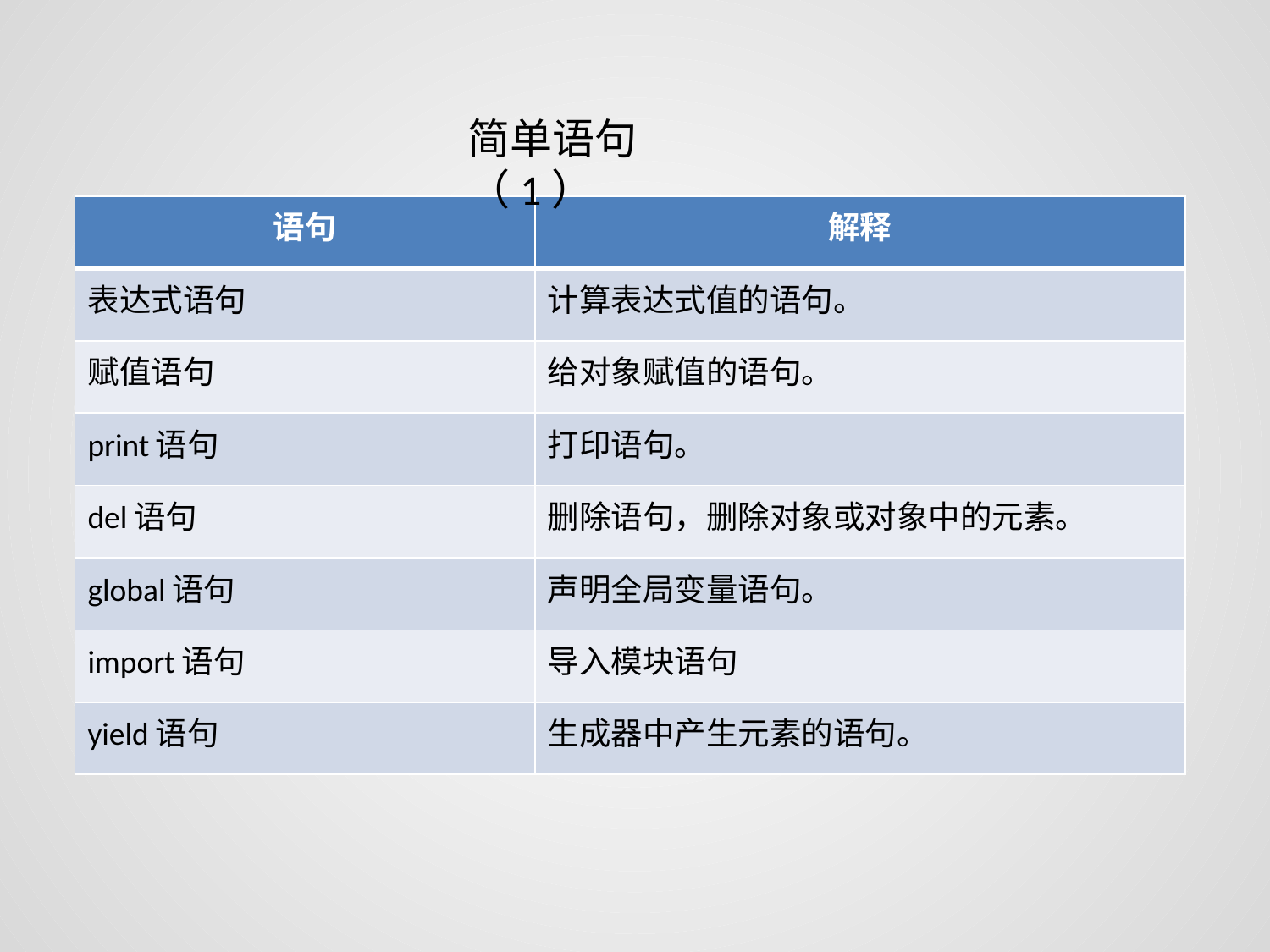

简单语句（1）
| 语句 | 解释 |
| --- | --- |
| 表达式语句 | 计算表达式值的语句。 |
| 赋值语句 | 给对象赋值的语句。 |
| print语句 | 打印语句。 |
| del语句 | 删除语句，删除对象或对象中的元素。 |
| global语句 | 声明全局变量语句。 |
| import语句 | 导入模块语句 |
| yield语句 | 生成器中产生元素的语句。 |